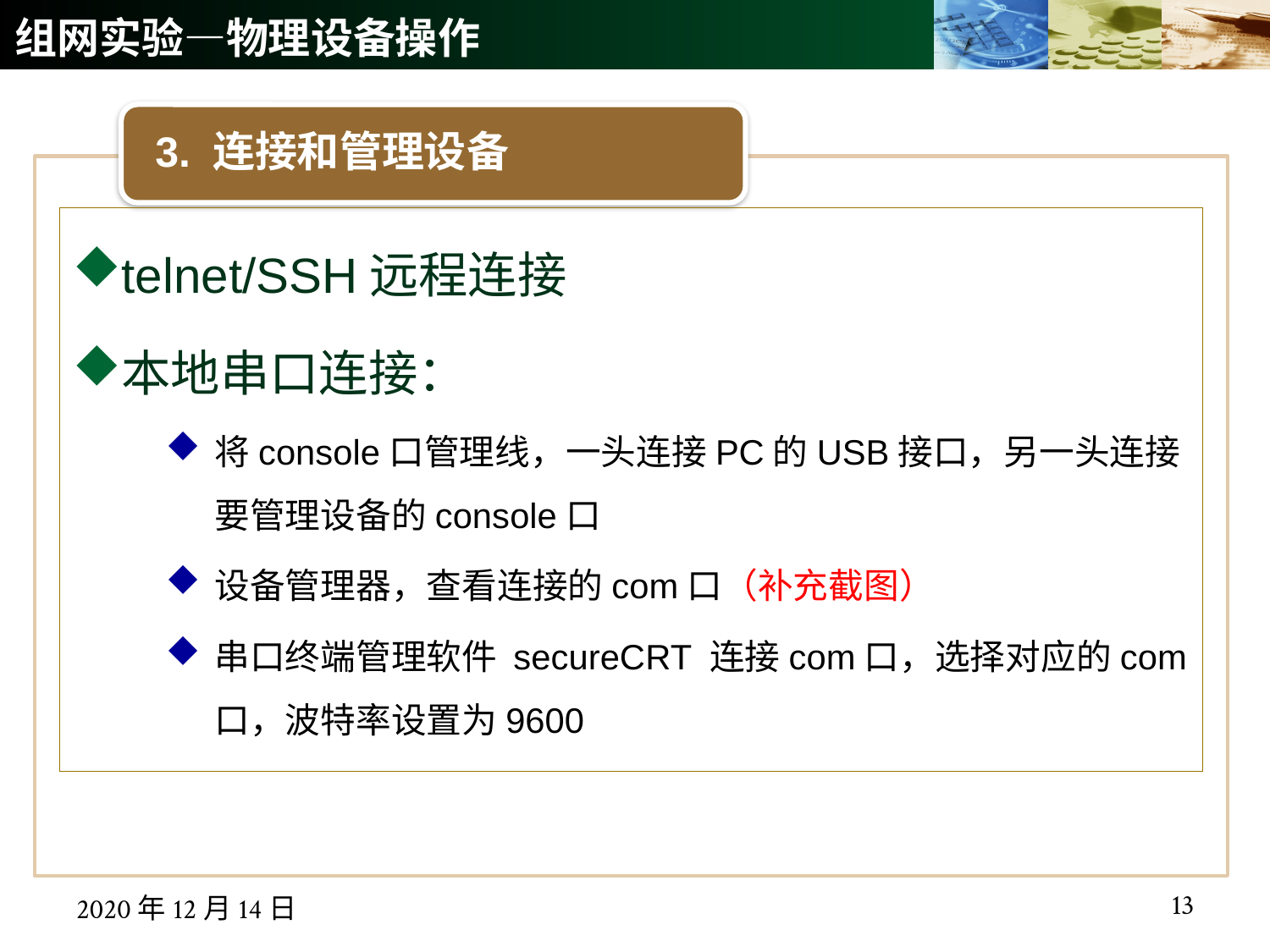

# 组网实验—物理设备操作

3. 连接和管理设备

telnet/SSH远程连接
本地串口连接：
将console口管理线，一头连接PC的USB接口，另一头连接要管理设备的console口
设备管理器，查看连接的com口（补充截图）
串口终端管理软件 secureCRT 连接com口，选择对应的com口，波特率设置为9600
13
2020年12月14日